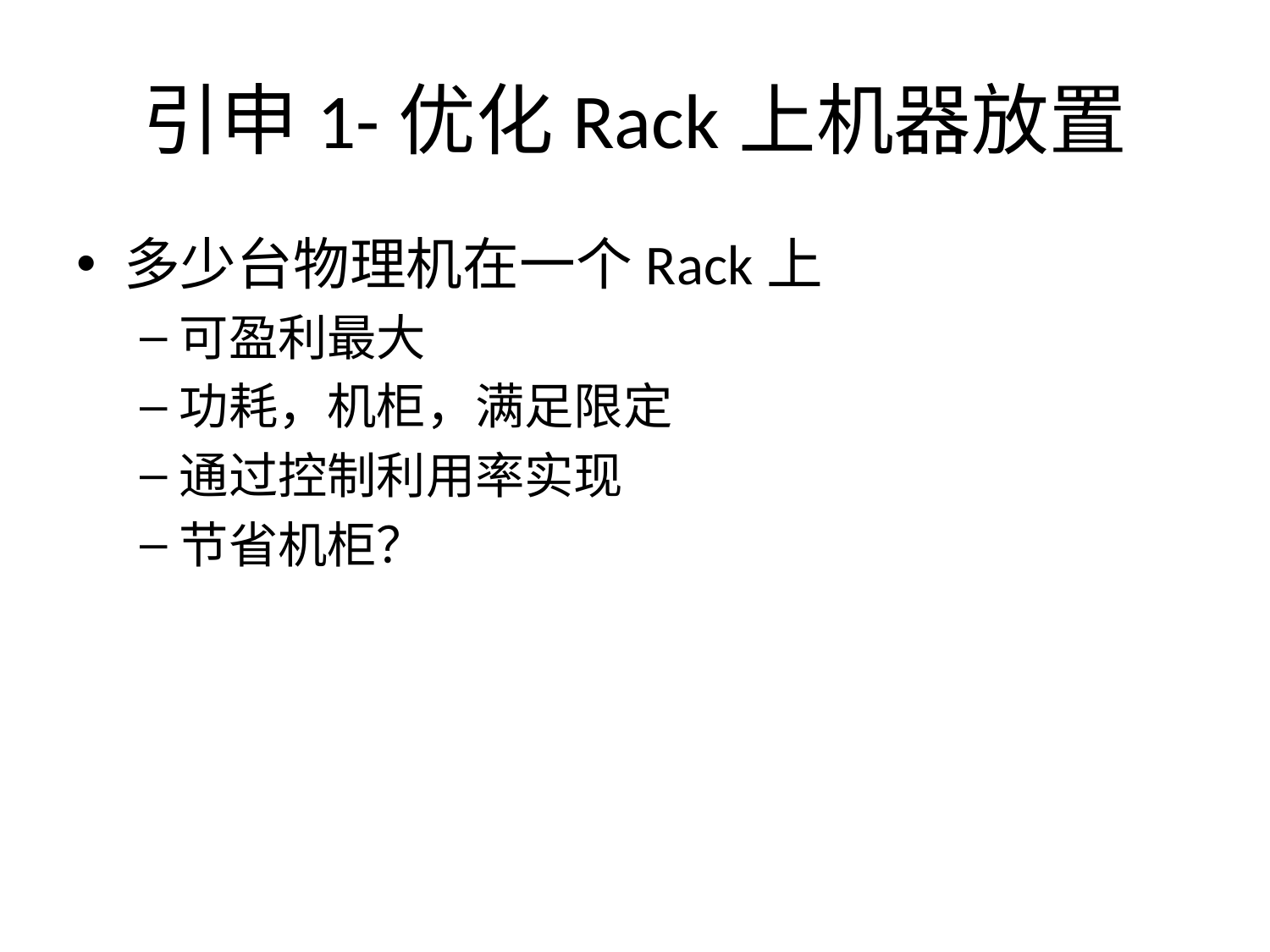

# 引申1-优化Rack上机器放置
多少台物理机在一个Rack上
可盈利最大
功耗，机柜，满足限定
通过控制利用率实现
节省机柜？